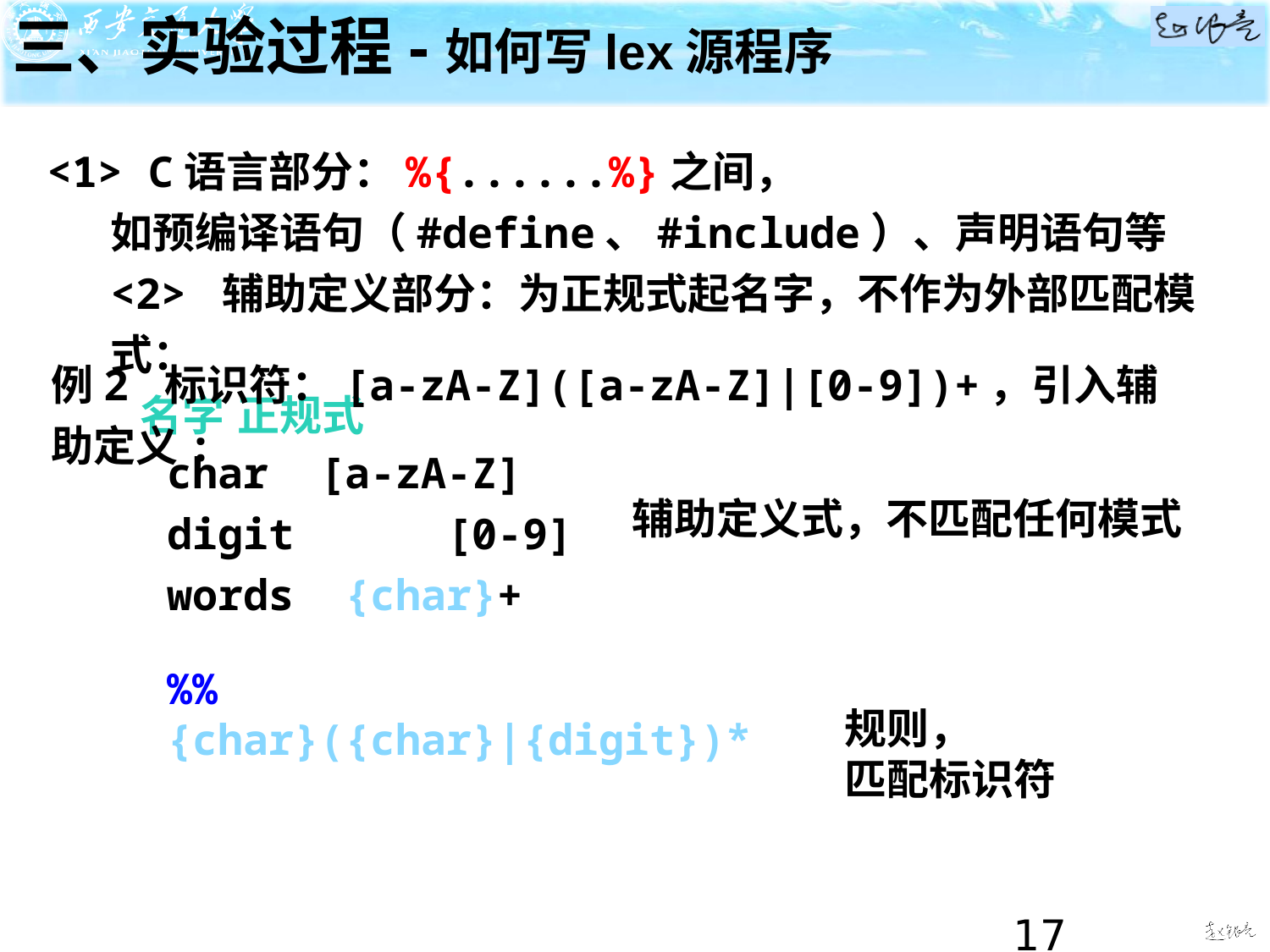

三、实验过程-如何写lex源程序
<1> C语言部分：%{......%}之间，
如预编译语句（#define、#include）、声明语句等
<2> 辅助定义部分：为正规式起名字，不作为外部匹配模式：
  名字	正规式
例2 标识符：[a-zA-Z]([a-zA-Z]|[0-9])+，引入辅助定义:
char	 [a-zA-Z]
digit	 [0-9]
words  {char}+
辅助定义式，不匹配任何模式
%%
{char}({char}|{digit})*
规则，
匹配标识符
17